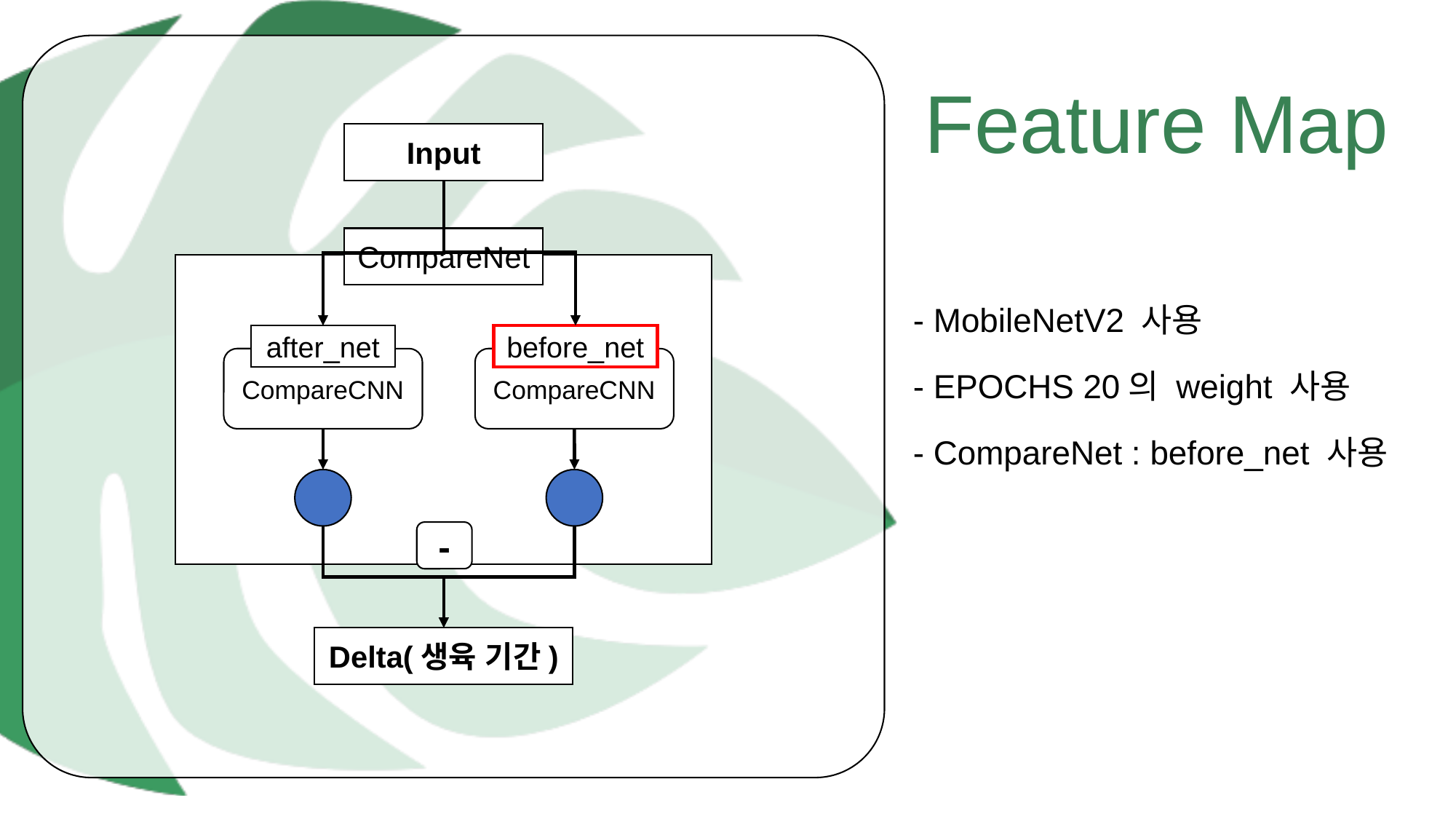

Feature Map
Input
CompareNet

- MobileNetV2 사용
- EPOCHS 20의 weight 사용
- CompareNet : before_net 사용

after_net
before_net
CompareCNN
CompareCNN

-
Delta(생육 기간)